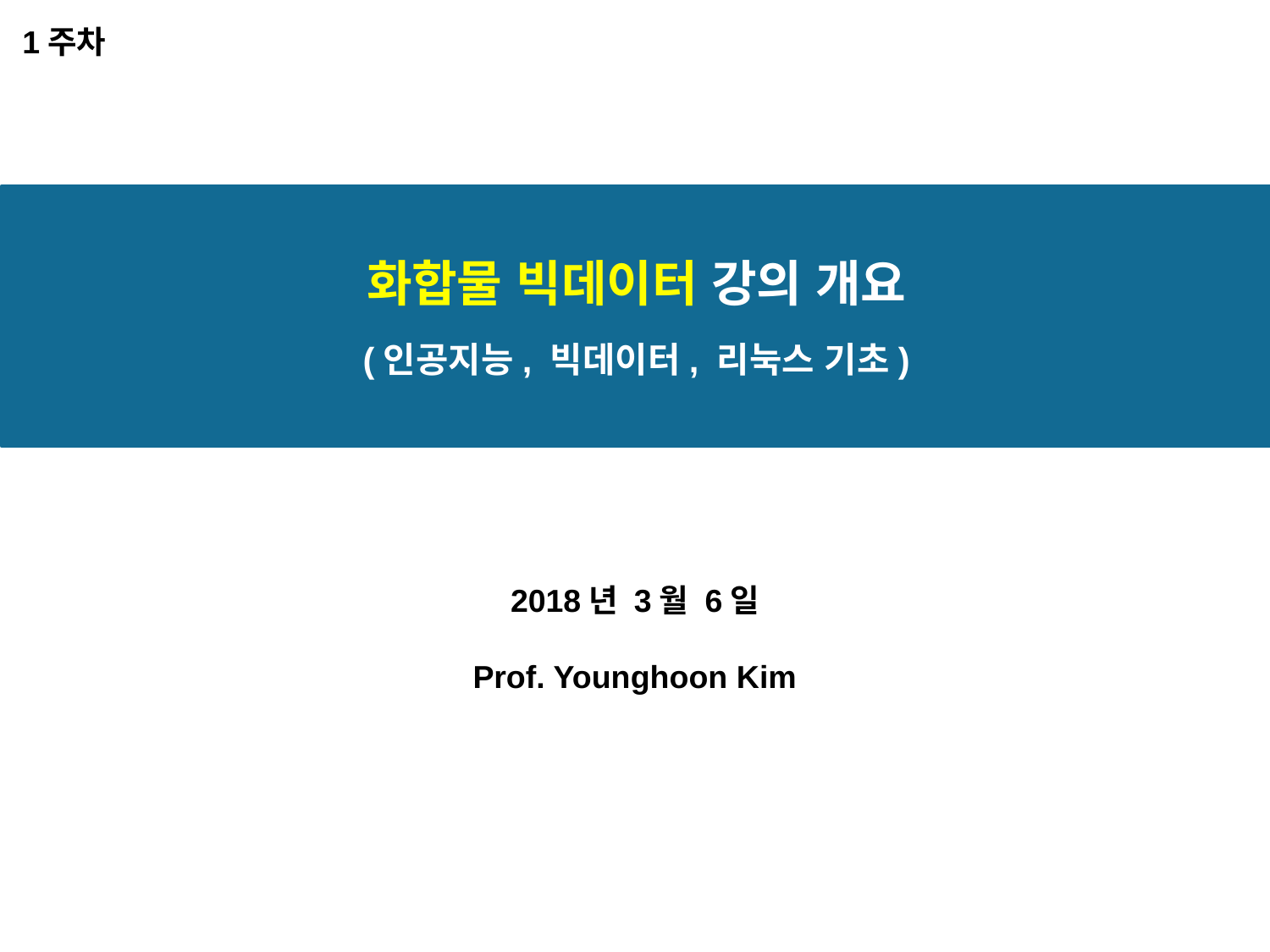

1주차
화합물 빅데이터 강의 개요

(인공지능, 빅데이터, 리눅스 기초)
2018년 3월 6일

Prof. Younghoon Kim